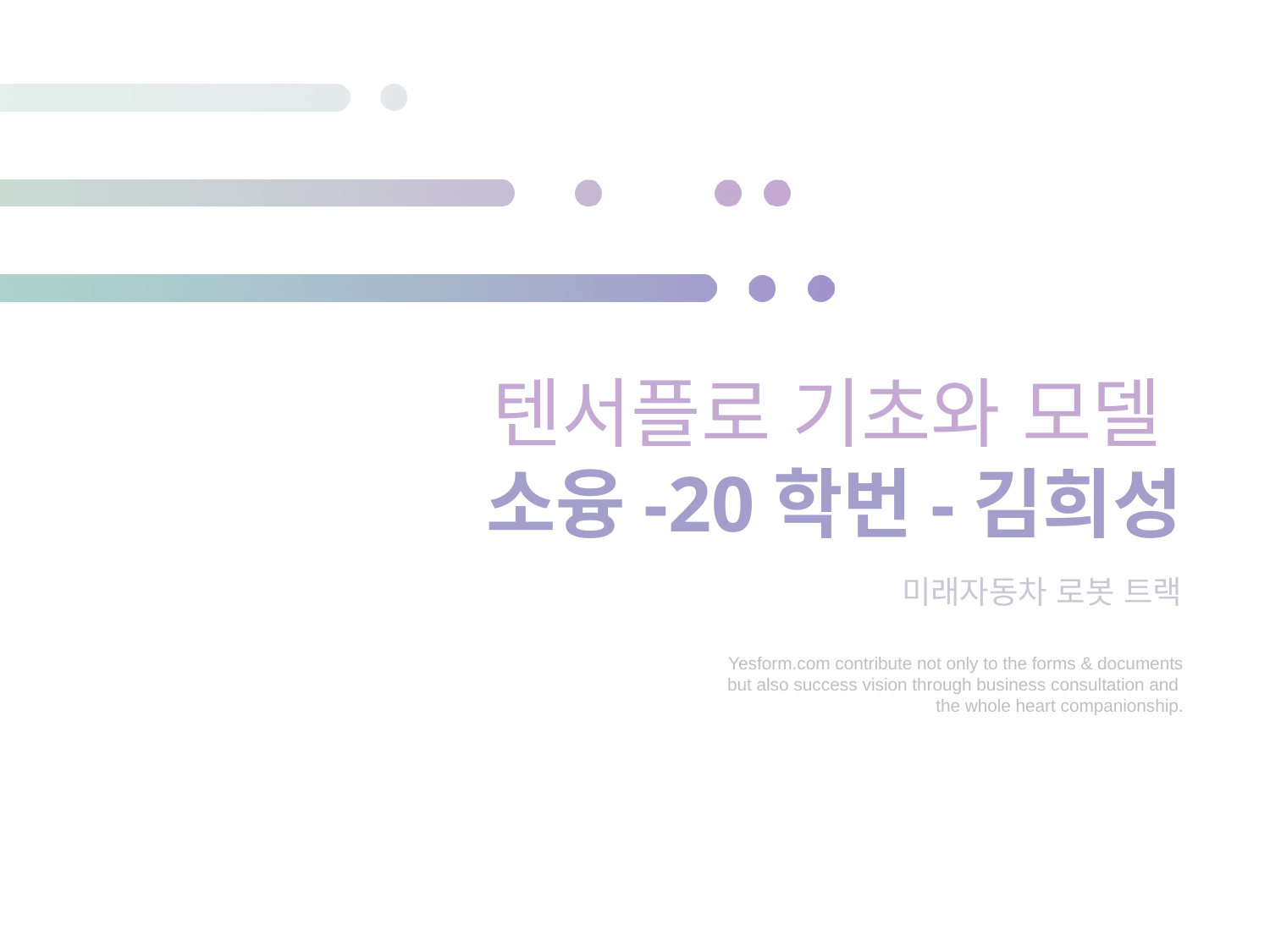

# 텐서플로 기초와 모델 소융-20학번-김희성
미래자동차 로봇 트랙
Yesform.com contribute not only to the forms & documents
but also success vision through business consultation and
the whole heart companionship.